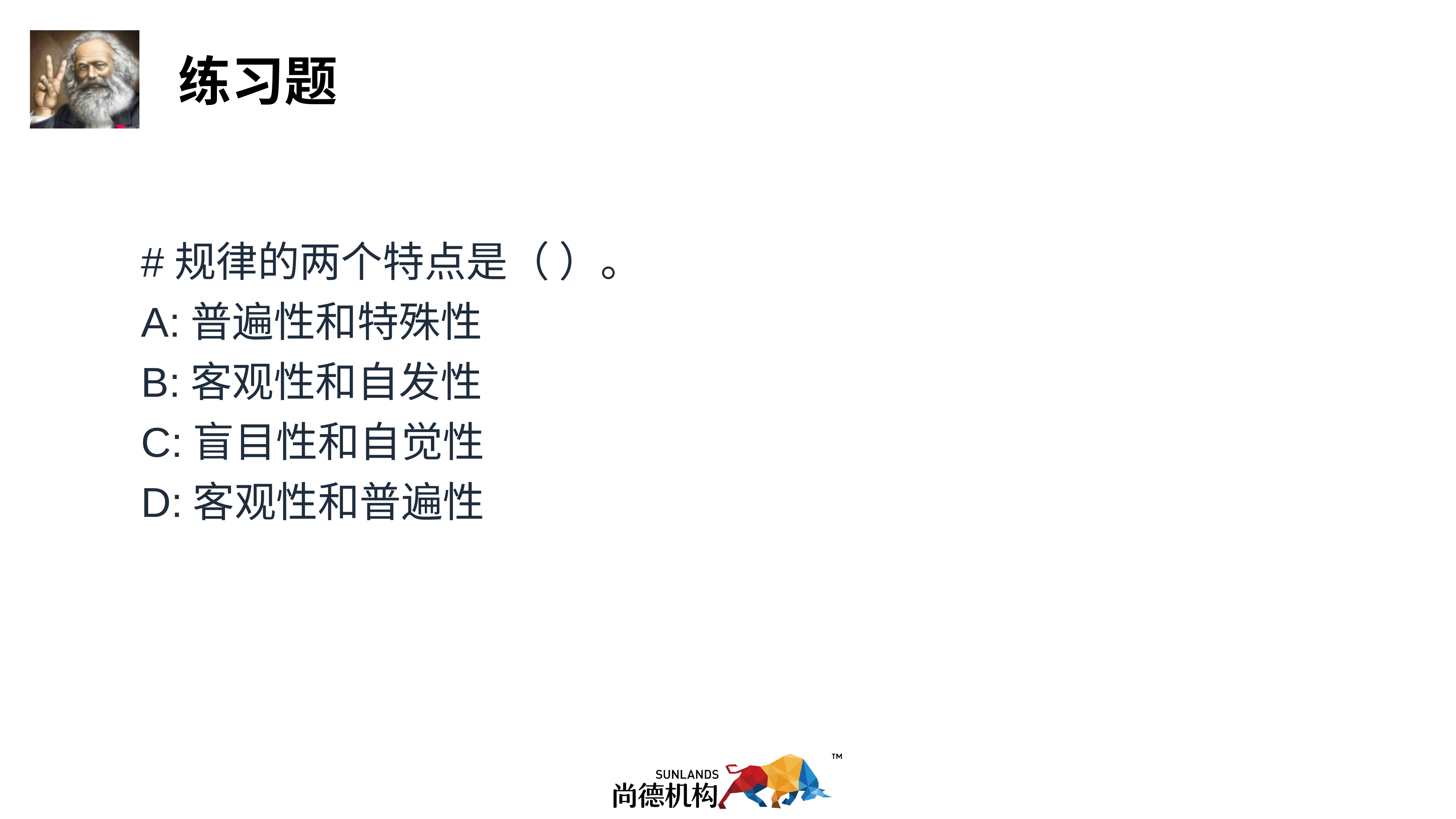

#规律的两个特点是（ ）。
A:​普遍性和特殊性
B:客观性和自发性
C:盲目性和自觉性
D:客观性和普遍性